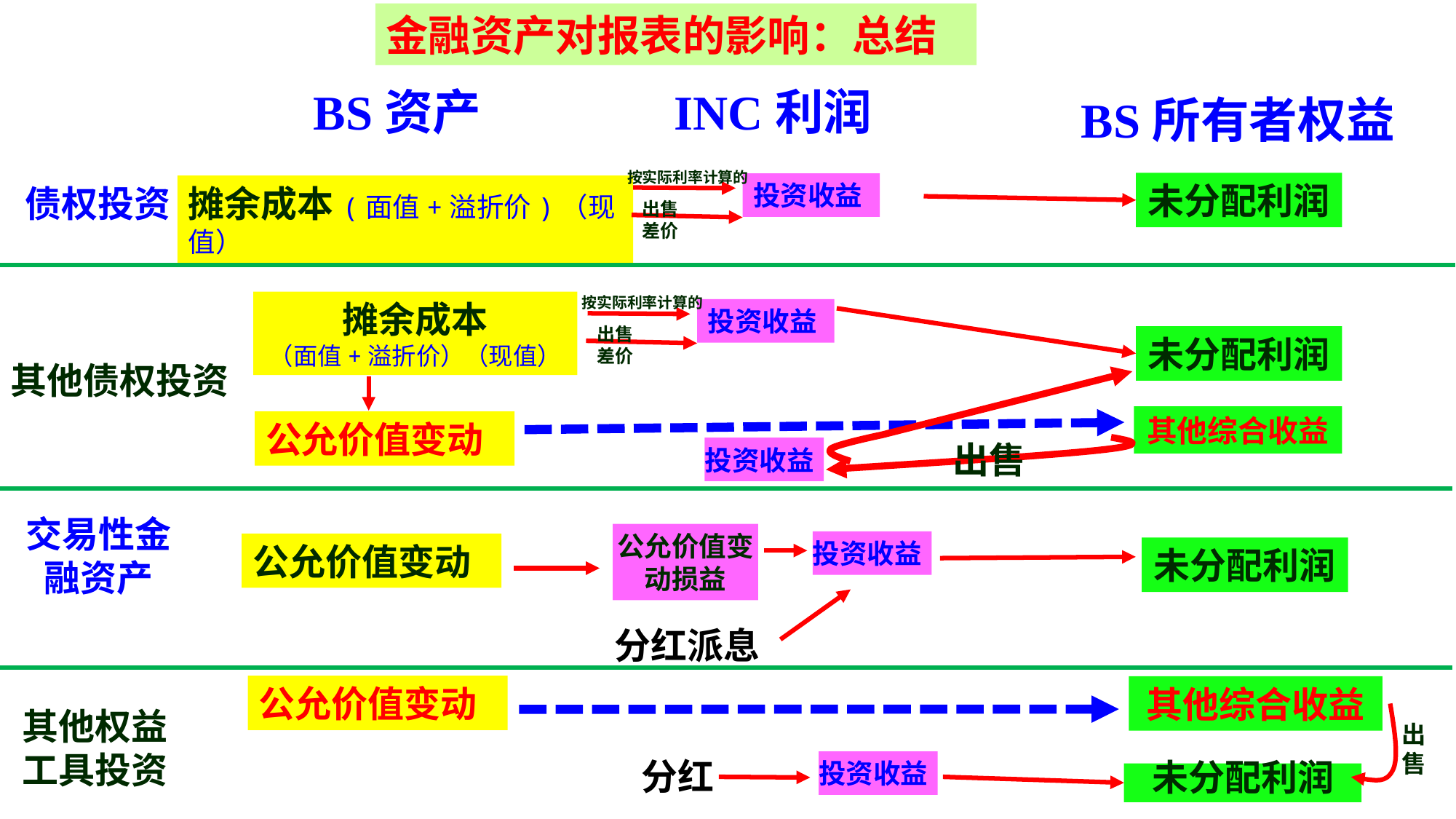

金融资产对报表的影响：总结
INC利润
BS资产
BS所有者权益
按实际利率计算的
未分配利润
投资收益
债权投资
摊余成本(面值+溢折价)（现值）
出售差价
按实际利率计算的
摊余成本
（面值+溢折价）（现值）
投资收益
出售差价
未分配利润
其他债权投资

其他综合收益
公允价值变动
出售

投资收益
交易性金融资产
公允价值变动损益
投资收益
公允价值变动
未分配利润
分红派息
公允价值变动
其他综合收益
其他权益
工具投资

出售
分红
投资收益
未分配利润